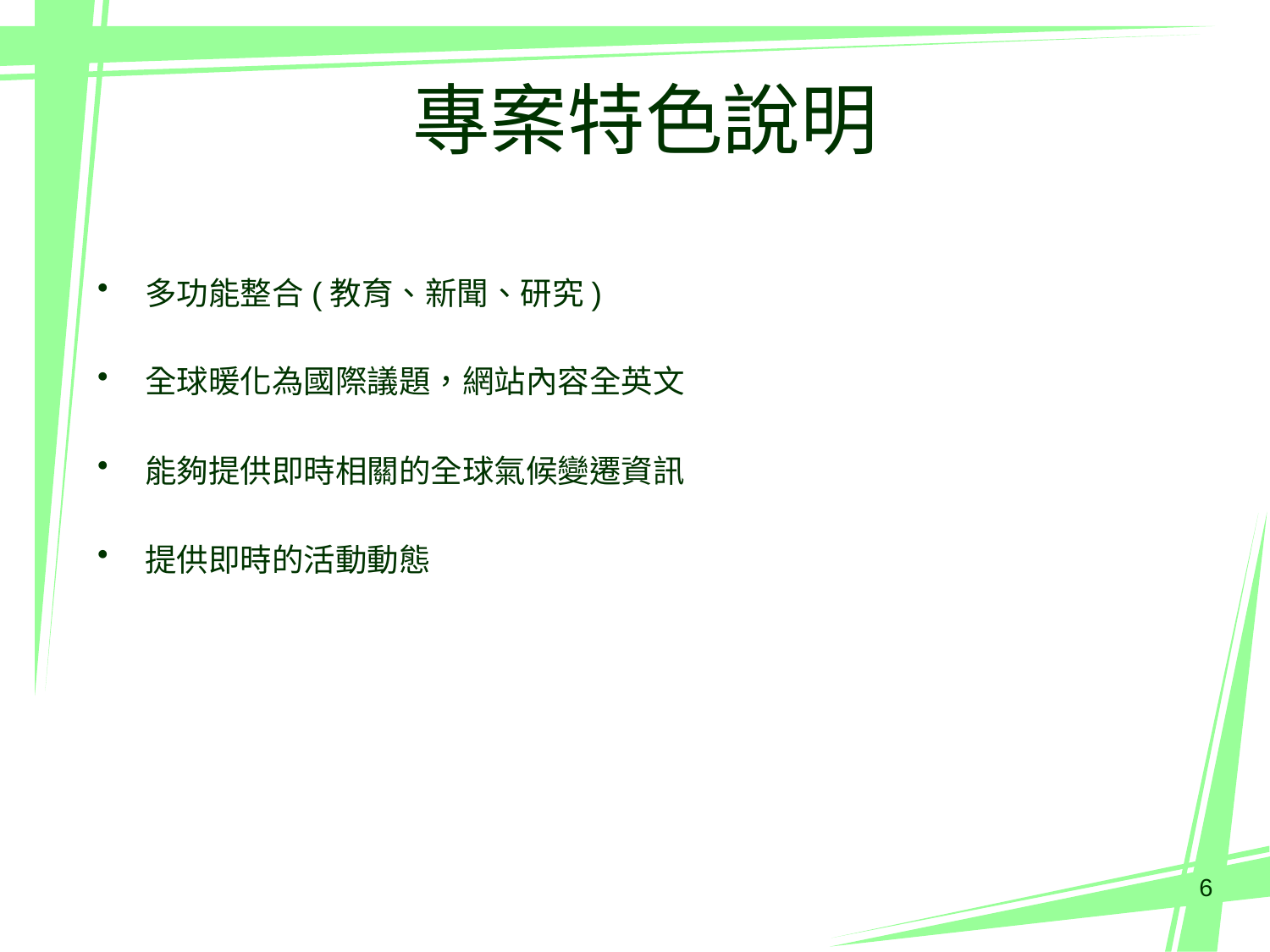

# 專案特色說明

多功能整合(教育、新聞、研究)

全球暖化為國際議題，網站內容全英文

能夠提供即時相關的全球氣候變遷資訊

提供即時的活動動態

6